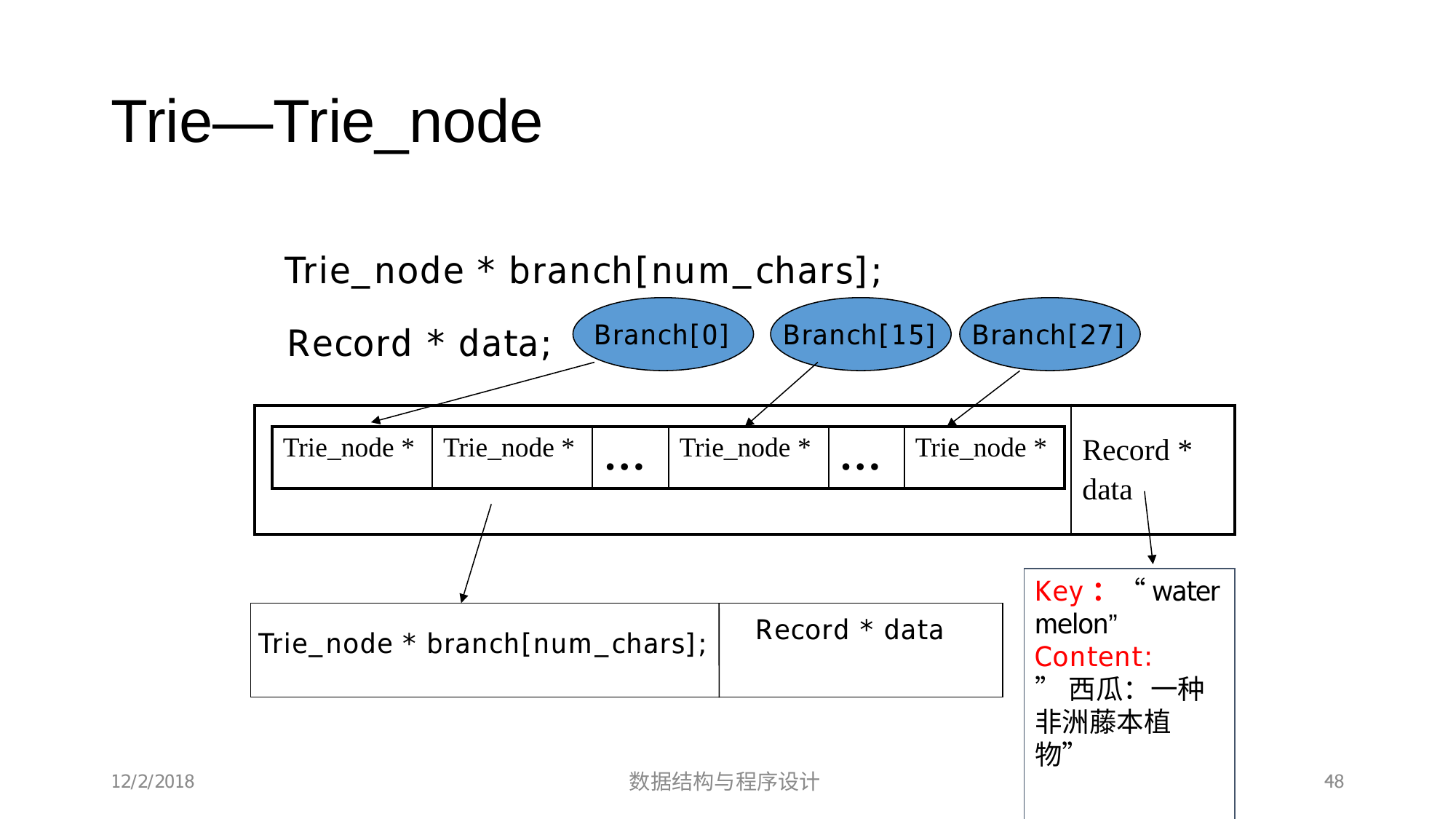

# Trie—Trie_node
Trie_node * branch[num_chars];
Branch[0]
Branch[15]
Branch[27]
Record * data;

|  | Record \* data |
| --- | --- |
| Trie\_node \* | Trie\_node \* | … | Trie\_node \* | … | Trie\_node \* |
| --- | --- | --- | --- | --- | --- |

Key：“watermelon”
Content:
”西瓜：一种非洲藤本植物”

Record * data

Trie_node * branch[num_chars];
12/2/2018
数据结构与程序设计
48